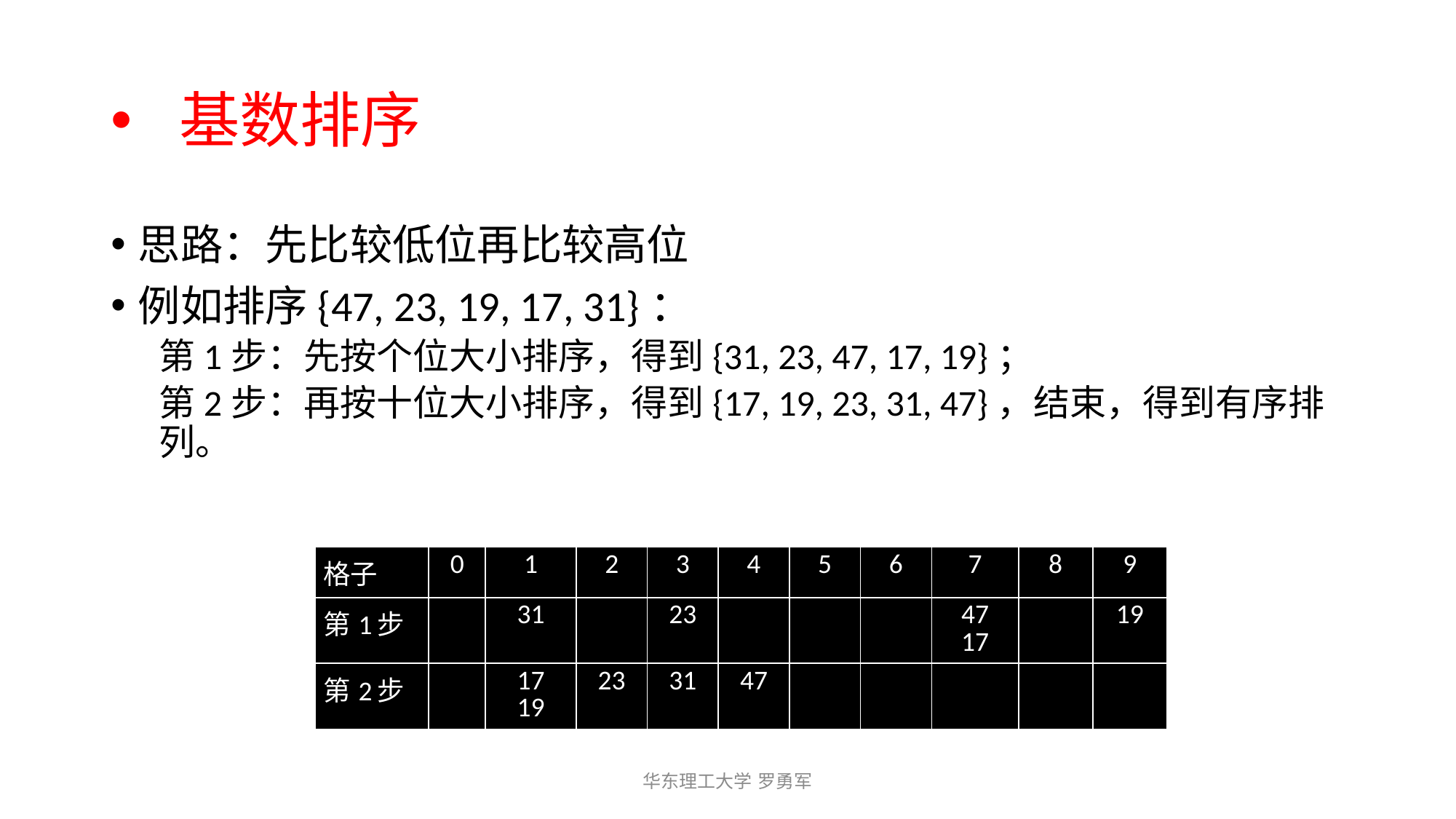

# 基数排序
思路：先比较低位再比较高位
例如排序{47, 23, 19, 17, 31}：
第1步：先按个位大小排序，得到{31, 23, 47, 17, 19}；
第2步：再按十位大小排序，得到{17, 19, 23, 31, 47}，结束，得到有序排列。

| 格子 | 0 | 1 | 2 | 3 | 4 | 5 | 6 | 7 | 8 | 9 |
| --- | --- | --- | --- | --- | --- | --- | --- | --- | --- | --- |
| 第1步 |  | 31 |  | 23 |  |  |  | 47 17 |  | 19 |
| 第2步 |  | 17 19 | 23 | 31 | 47 |  |  |  |  |  |
华东理工大学 罗勇军